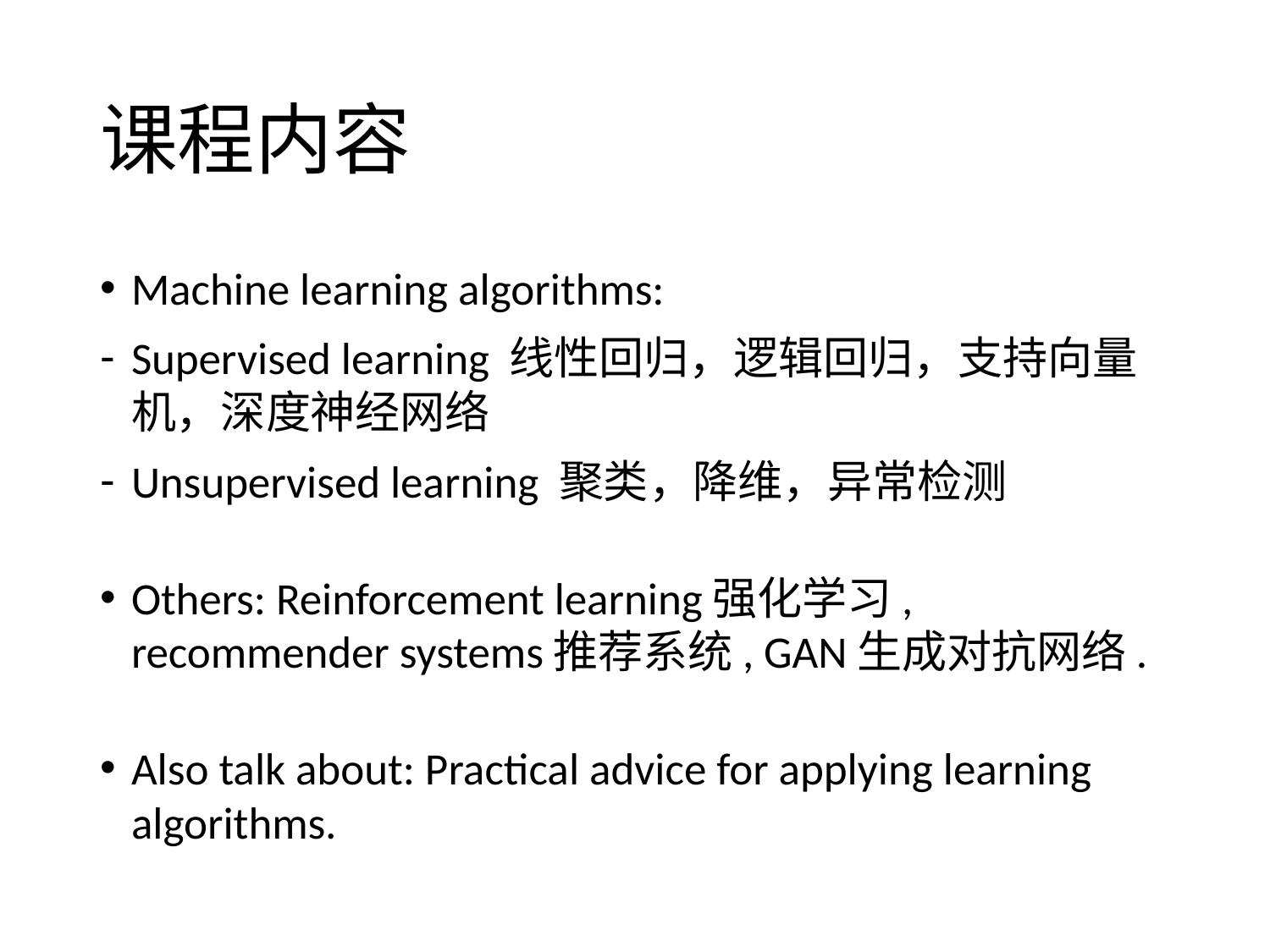

# 课程内容
Machine learning algorithms:
Supervised learning 线性回归，逻辑回归，支持向量机，深度神经网络
Unsupervised learning 聚类，降维，异常检测

Others: Reinforcement learning强化学习, recommender systems推荐系统, GAN生成对抗网络.

Also talk about: Practical advice for applying learning algorithms.